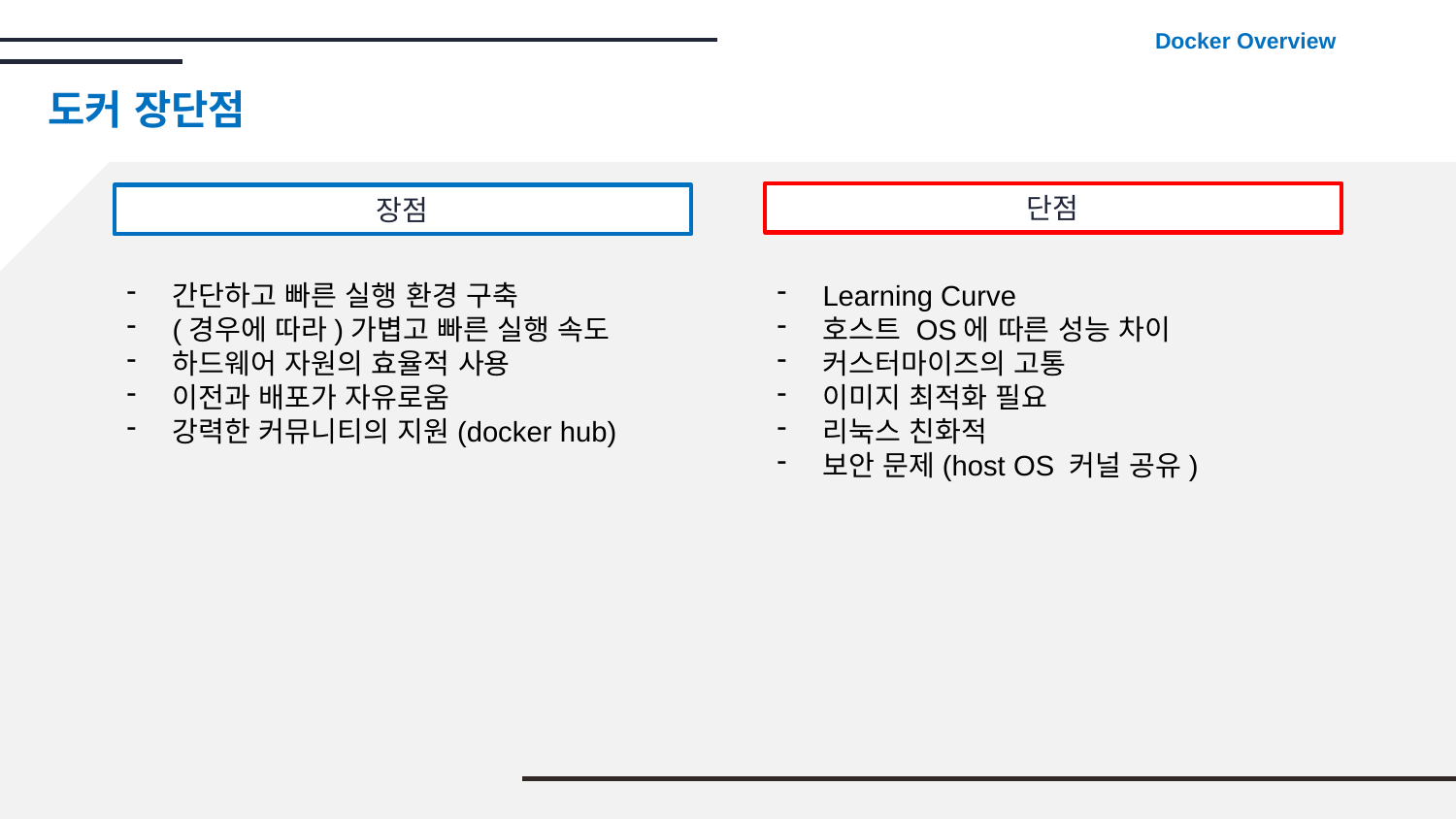

Docker Overview
도커 장단점
단점
장점

Learning Curve
호스트 OS에 따른 성능 차이
커스터마이즈의 고통
이미지 최적화 필요
리눅스 친화적
보안 문제(host OS 커널 공유)
간단하고 빠른 실행 환경 구축
(경우에 따라)가볍고 빠른 실행 속도
하드웨어 자원의 효율적 사용
이전과 배포가 자유로움
강력한 커뮤니티의 지원(docker hub)